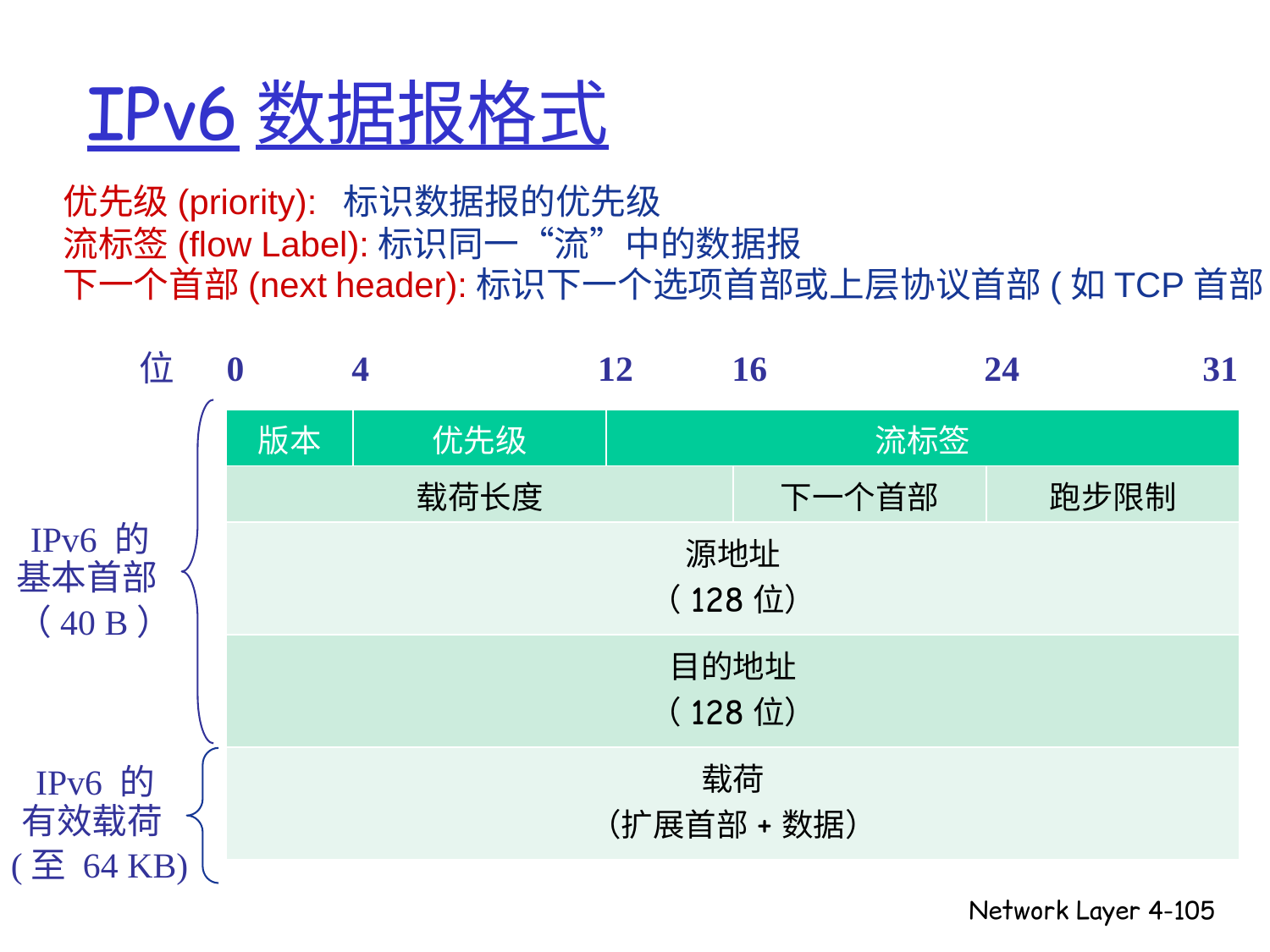

# IPv6数据报格式

优先级(priority):  标识数据报的优先级
流标签(flow Label):标识同一“流”中的数据报
下一个首部(next header):标识下一个选项首部或上层协议首部(如TCP首部)
位
0
4
12
16
24
31

| 版本 | 优先级 | 流标签 |  |  |
| --- | --- | --- | --- | --- |
| 载荷长度 |  |  | 下一个首部 | 跑步限制 |
| 源地址 （128位） |  |  |  |  |
| 目的地址 （128位） |  |  |  |  |
| 载荷 （扩展首部+数据） |  |  |  |  |
			IPv6 的
	基本首部
	（40 B）

				IPv6 的
		有效载荷
(至 64 KB)

Network Layer
4-105